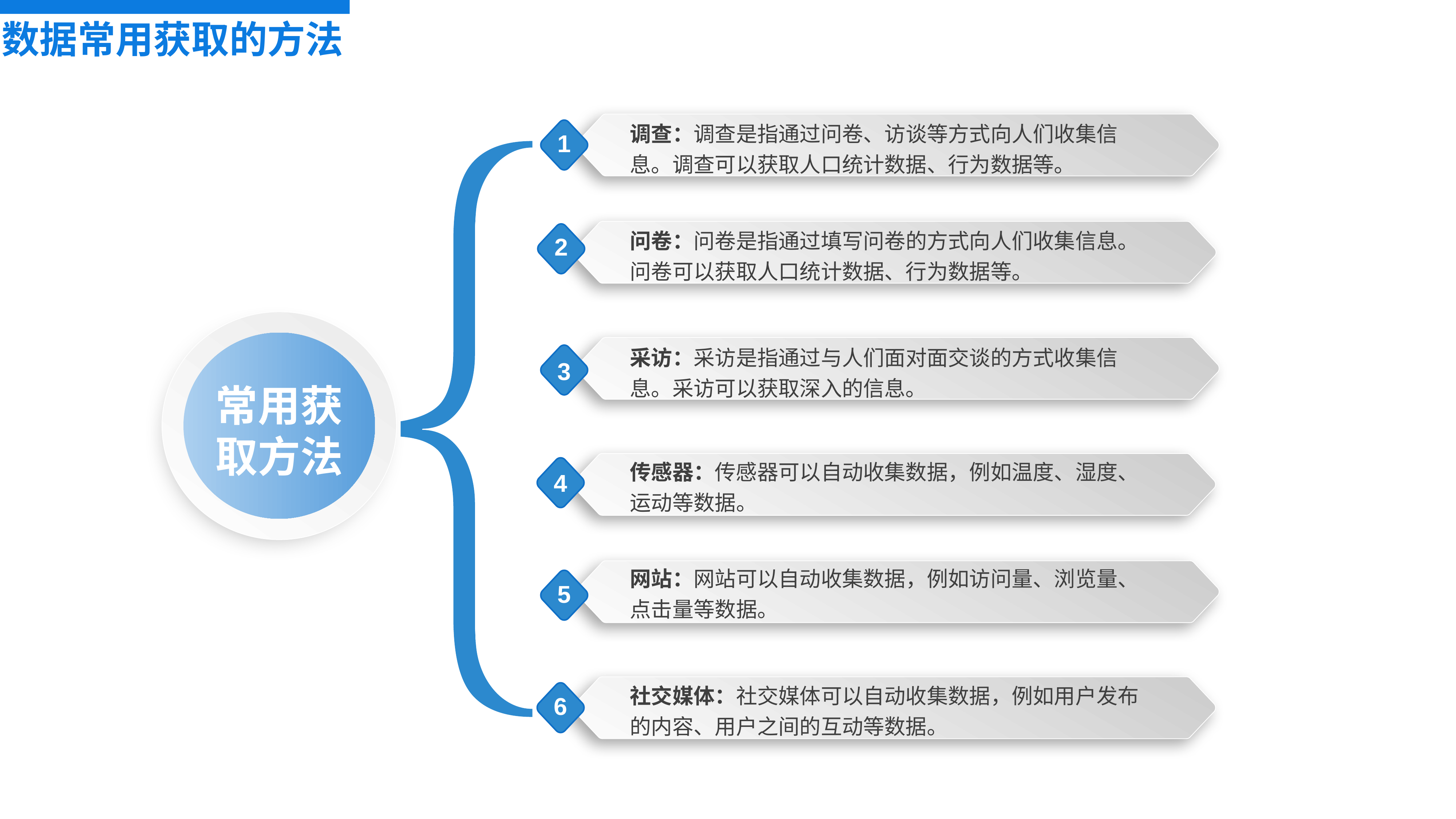

数据常用获取的方法

调查：调查是指通过问卷、访谈等方式向人们收集信息。调查可以获取人口统计数据、行为数据等。

1

问卷：问卷是指通过填写问卷的方式向人们收集信息。问卷可以获取人口统计数据、行为数据等。

2

采访：采访是指通过与人们面对面交谈的方式收集信息。采访可以获取深入的信息。

3
传感器：传感器可以自动收集数据，例如温度、湿度、运动等数据。

4
网站：网站可以自动收集数据，例如访问量、浏览量、点击量等数据。

5

社交媒体：社交媒体可以自动收集数据，例如用户发布的内容、用户之间的互动等数据。

6

常用获取方法